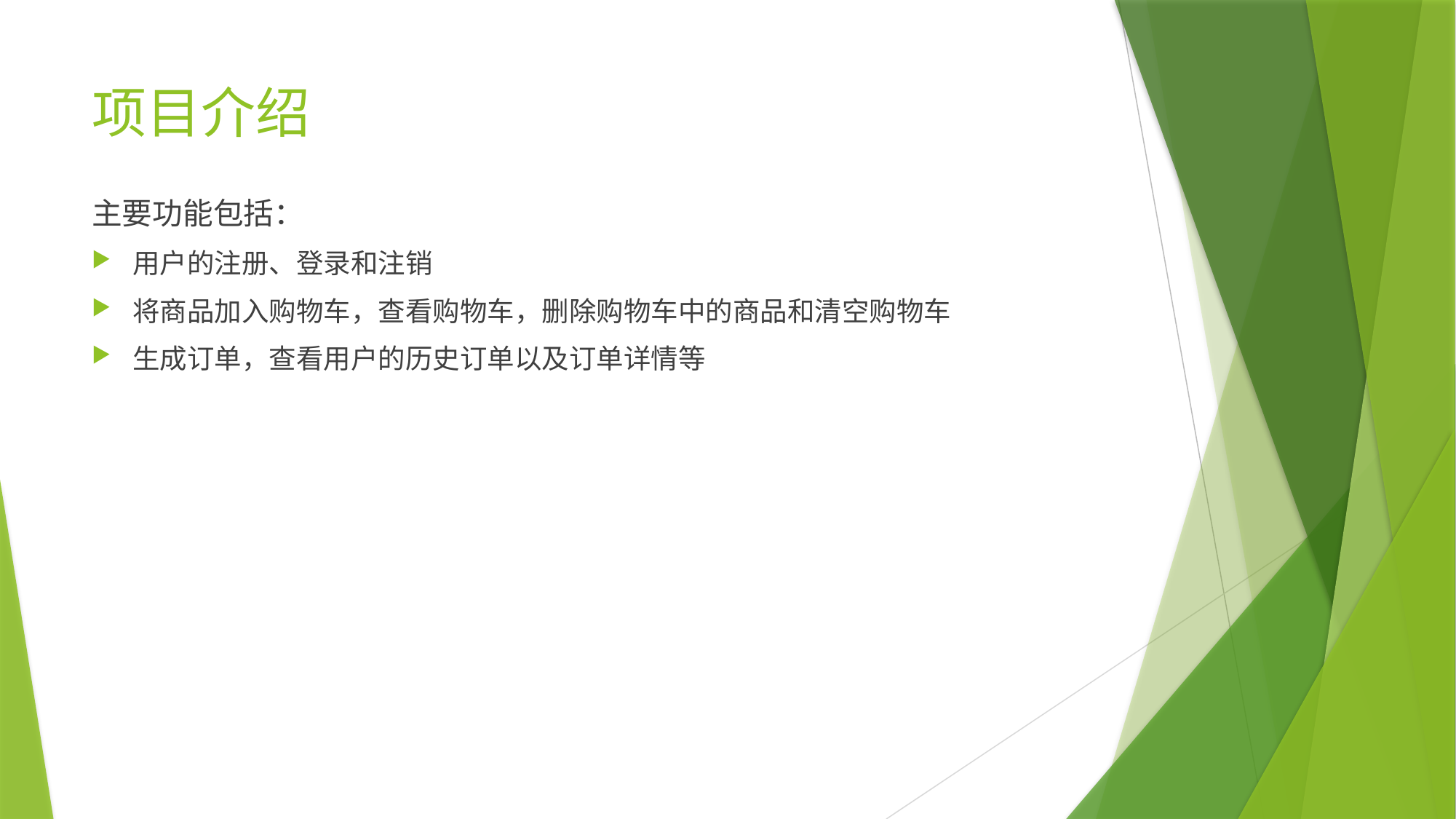

# 项目介绍
主要功能包括：
用户的注册、登录和注销
将商品加入购物车，查看购物车，删除购物车中的商品和清空购物车
生成订单，查看用户的历史订单以及订单详情等